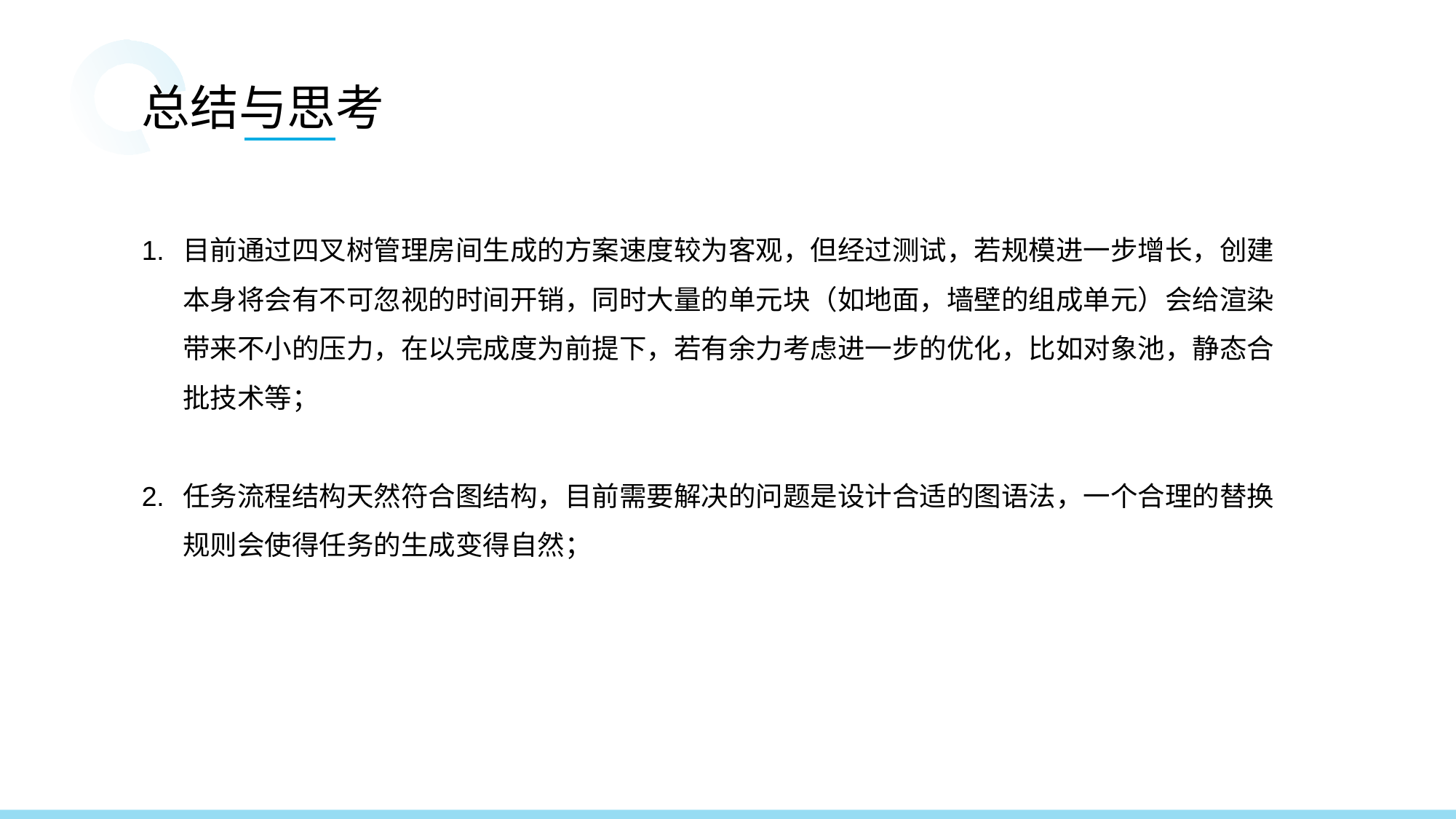

总结与思考
目前通过四叉树管理房间生成的方案速度较为客观，但经过测试，若规模进一步增长，创建本身将会有不可忽视的时间开销，同时大量的单元块（如地面，墙壁的组成单元）会给渲染带来不小的压力，在以完成度为前提下，若有余力考虑进一步的优化，比如对象池，静态合批技术等；

任务流程结构天然符合图结构，目前需要解决的问题是设计合适的图语法，一个合理的替换规则会使得任务的生成变得自然；